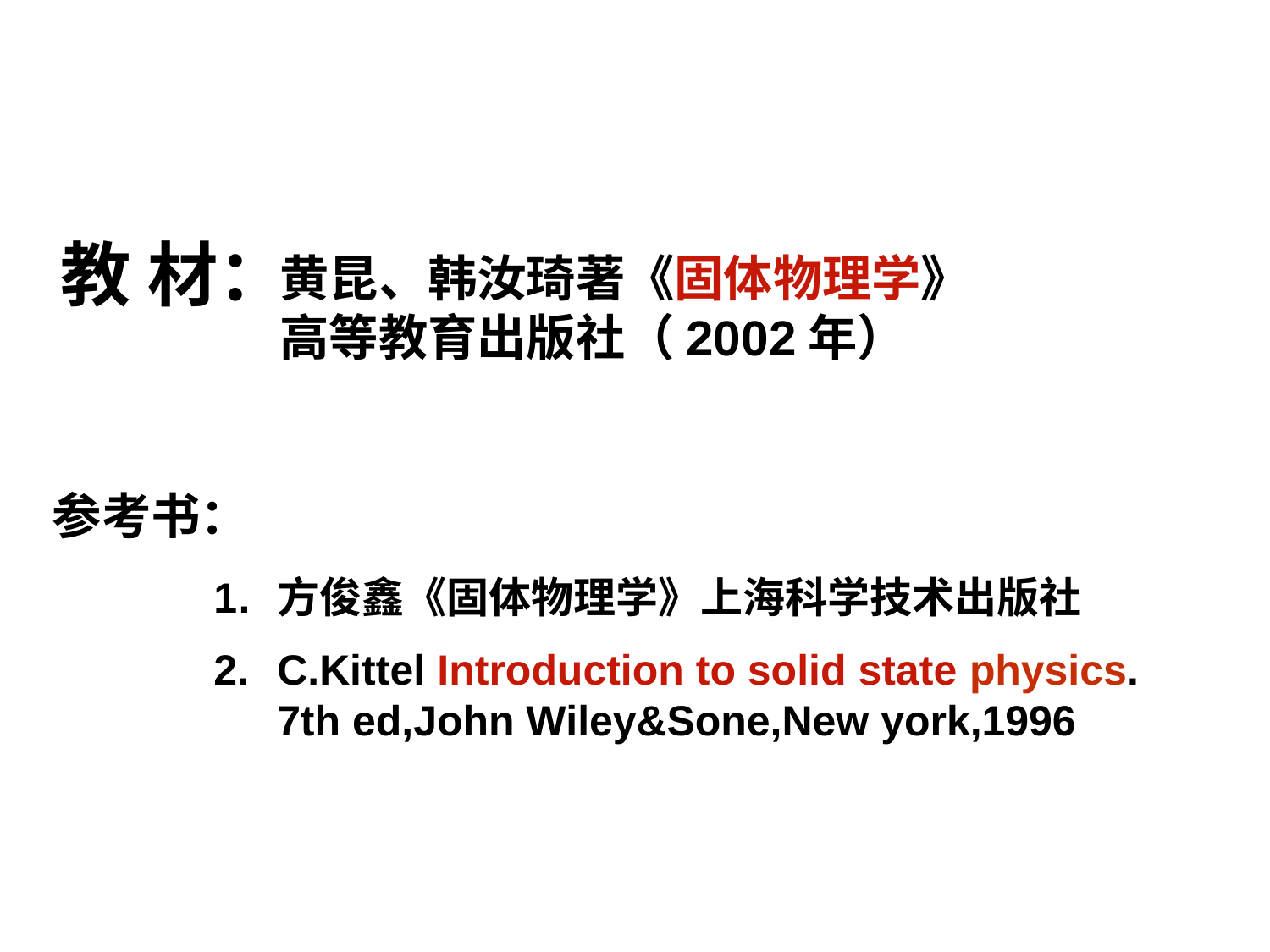

教 材：
黄昆、韩汝琦著《固体物理学》
高等教育出版社（2002年）
参考书：
方俊鑫《固体物理学》上海科学技术出版社
C.Kittel Introduction to solid state physics.
7th ed,John Wiley&Sone,New york,1996